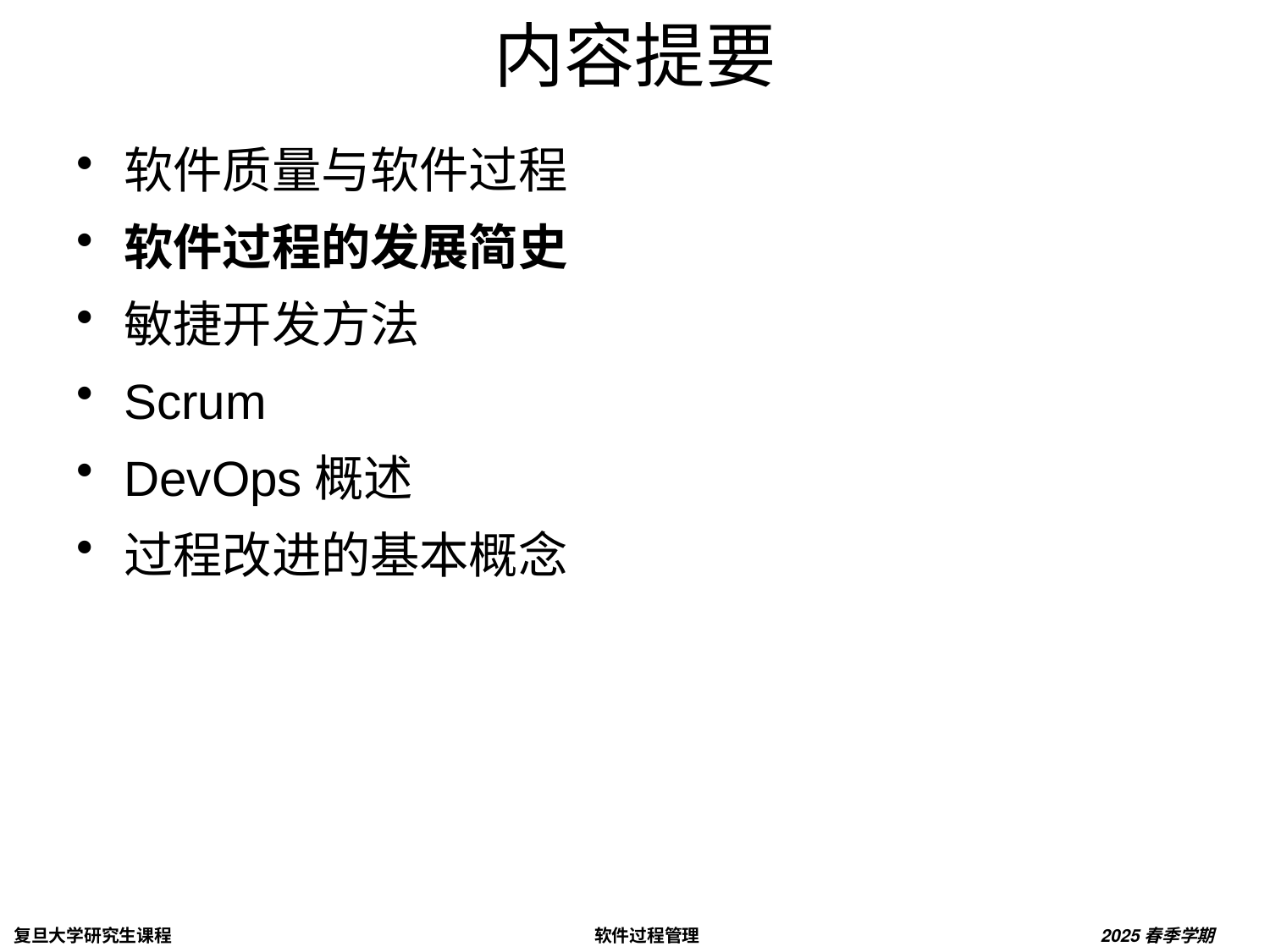

# 内容提要
软件质量与软件过程
软件过程的发展简史
敏捷开发方法
Scrum
DevOps概述
过程改进的基本概念